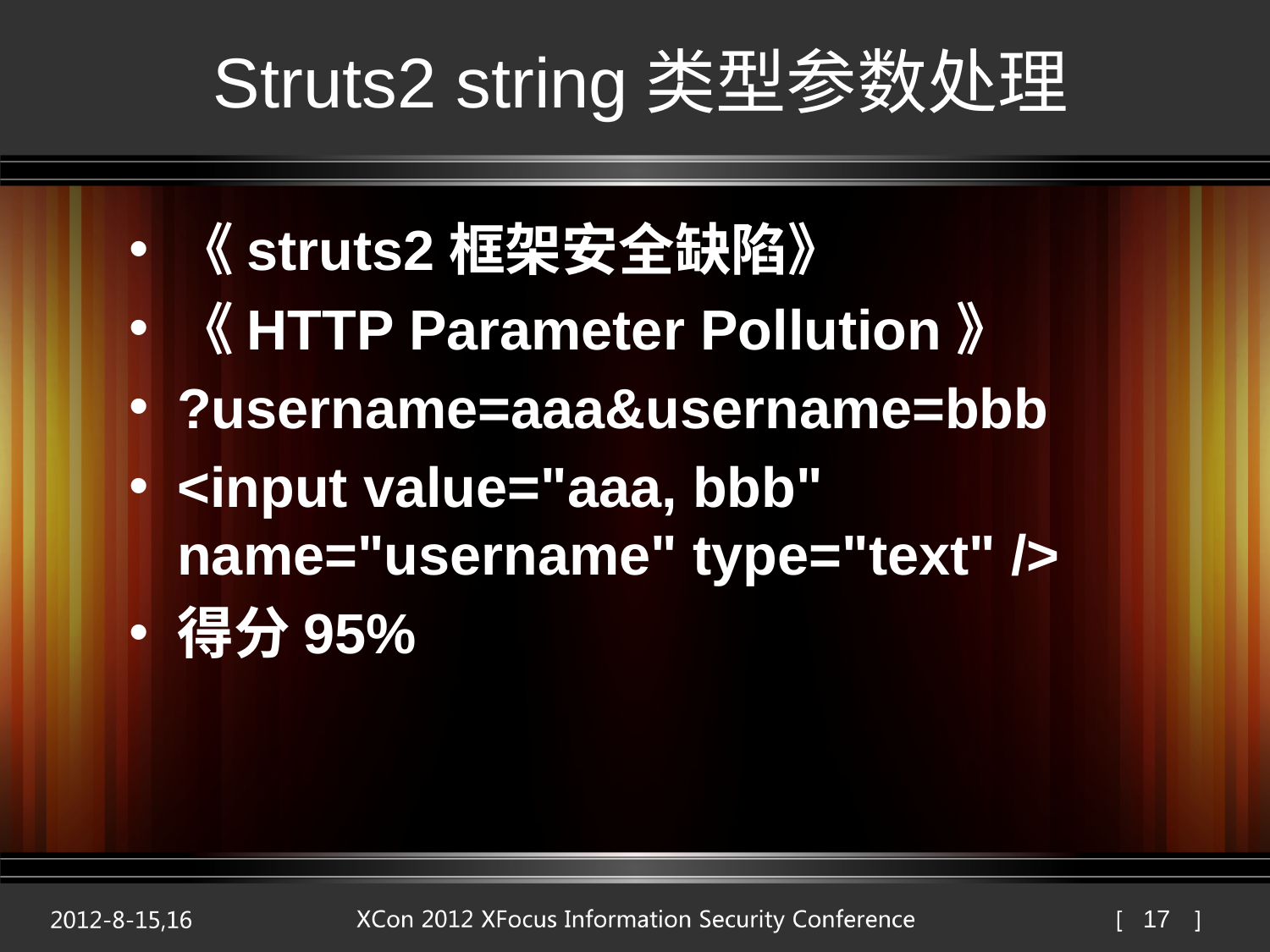

# Struts2 string类型参数处理
《struts2框架安全缺陷》
《HTTP Parameter Pollution》
?username=aaa&username=bbb
<input value="aaa, bbb" name="username" type="text" />
得分95%
17